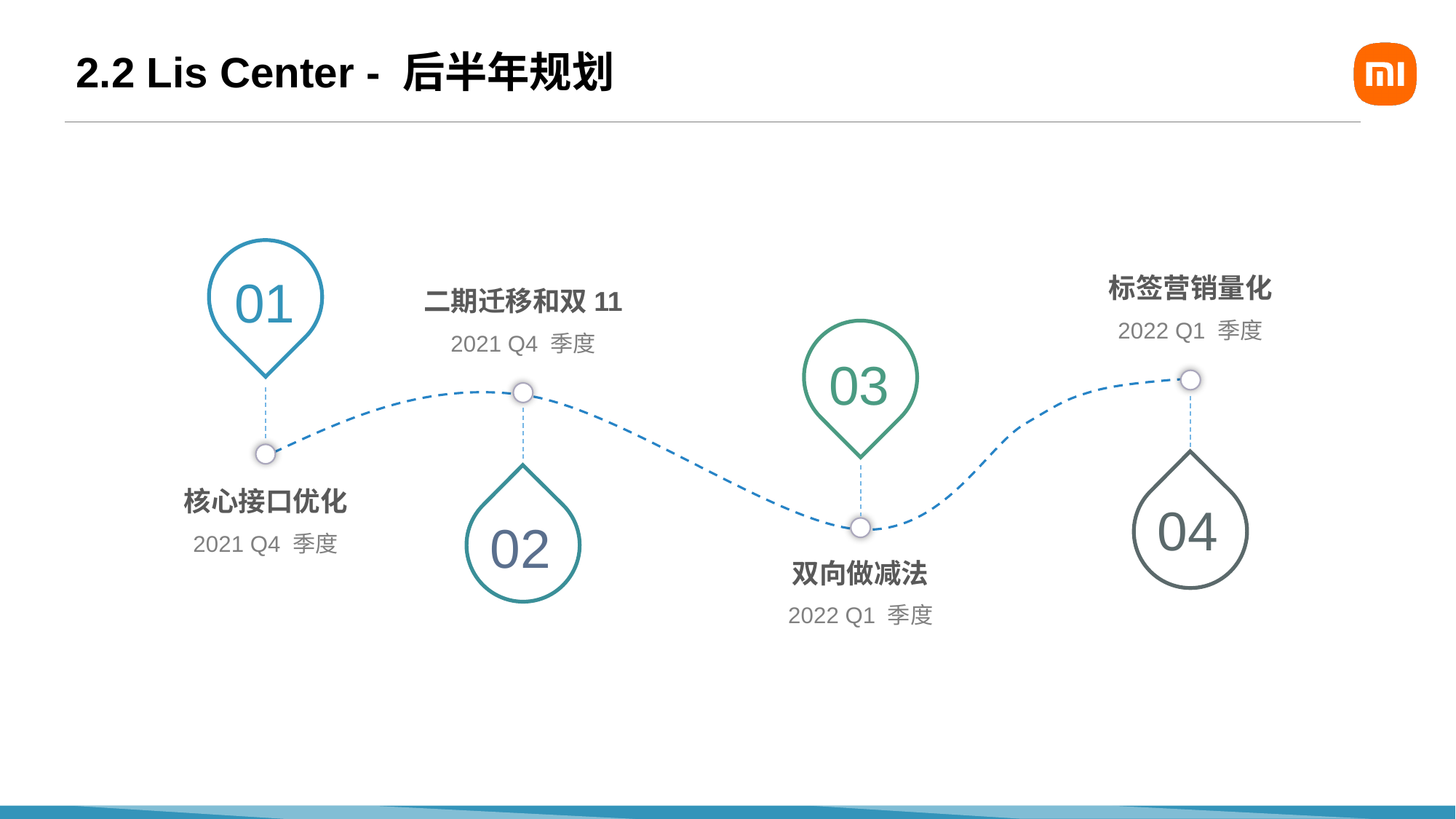

# 2.2 Lis Center - 后半年规划

01

核心接口优化
2021 Q4 季度
标签营销量化
2022 Q1 季度

04
二期迁移和双11
2021 Q4 季度

02

03

双向做减法
2022 Q1 季度